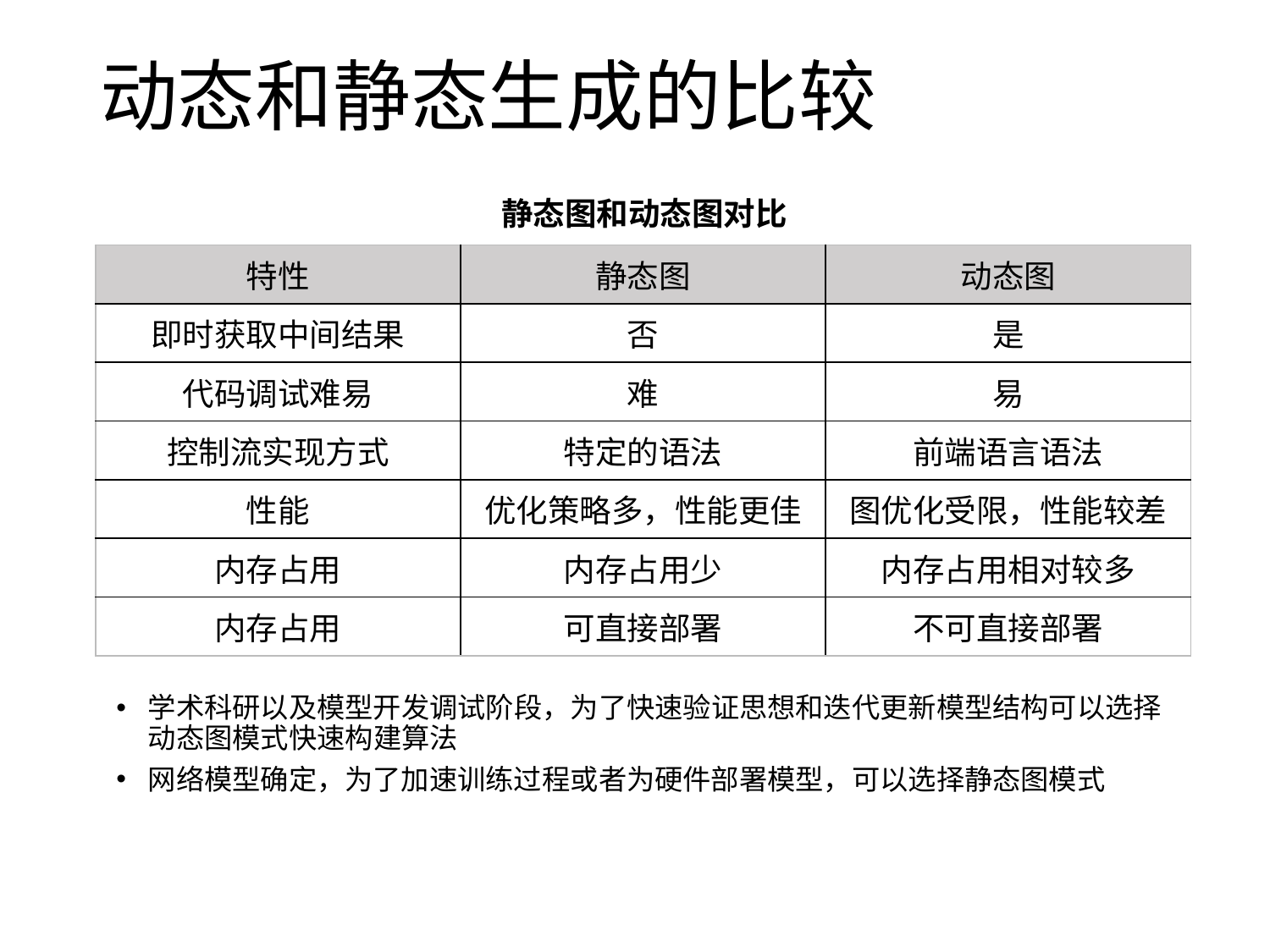

# 动态和静态生成的比较
静态图和动态图对比
| 特性 | 静态图 | 动态图 |
| --- | --- | --- |
| 即时获取中间结果 | 否 | 是 |
| 代码调试难易 | 难 | 易 |
| 控制流实现方式 | 特定的语法 | 前端语言语法 |
| 性能 | 优化策略多，性能更佳 | 图优化受限，性能较差 |
| 内存占用 | 内存占用少 | 内存占用相对较多 |
| 内存占用 | 可直接部署 | 不可直接部署 |
学术科研以及模型开发调试阶段，为了快速验证思想和迭代更新模型结构可以选择动态图模式快速构建算法
网络模型确定，为了加速训练过程或者为硬件部署模型，可以选择静态图模式